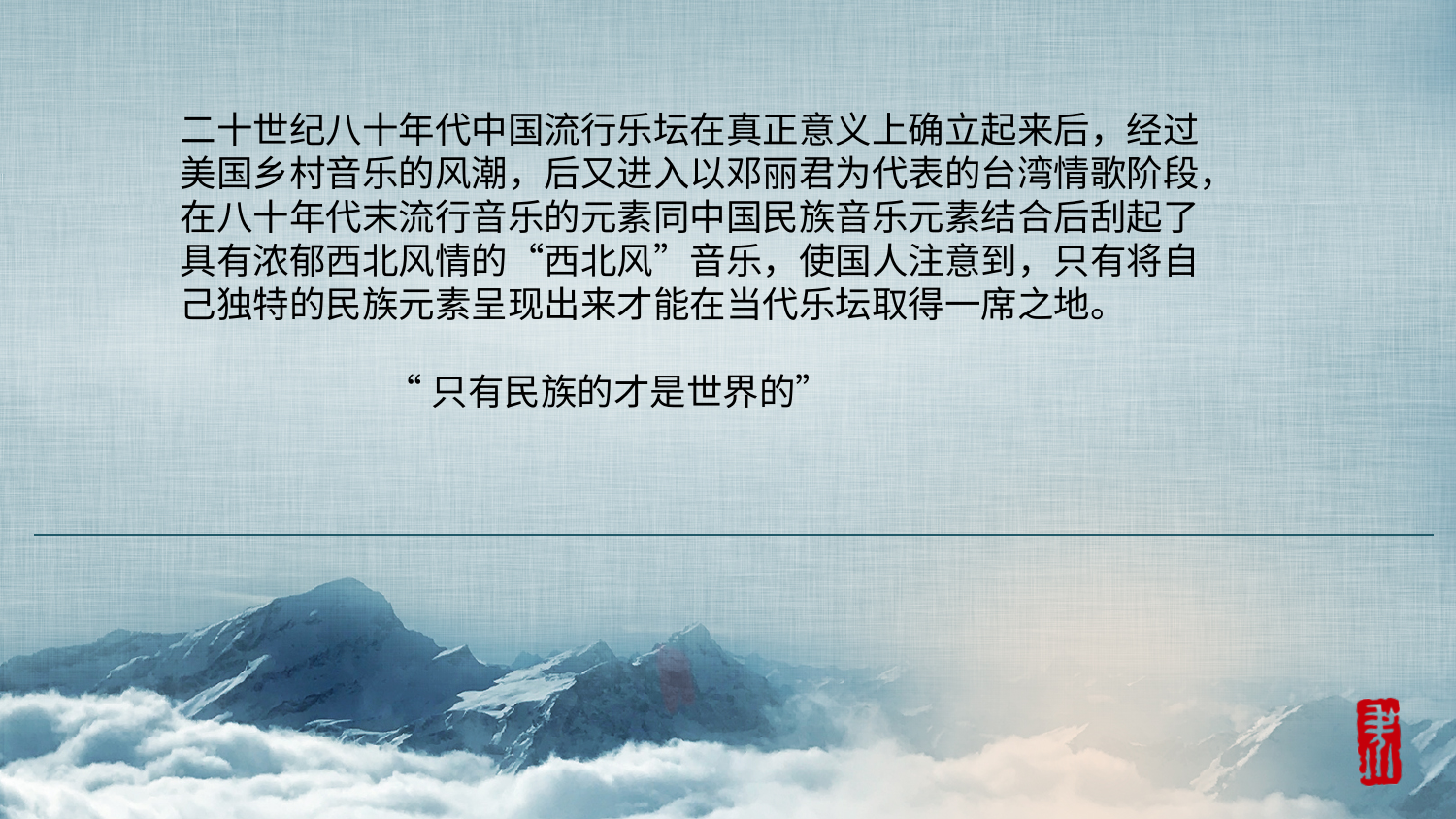

二十世纪八十年代中国流行乐坛在真正意义上确立起来后，经过美国乡村音乐的风潮，后又进入以邓丽君为代表的台湾情歌阶段，在八十年代末流行音乐的元素同中国民族音乐元素结合后刮起了具有浓郁西北风情的“西北风”音乐，使国人注意到，只有将自己独特的民族元素呈现出来才能在当代乐坛取得一席之地。

                         “只有民族的才是世界的”